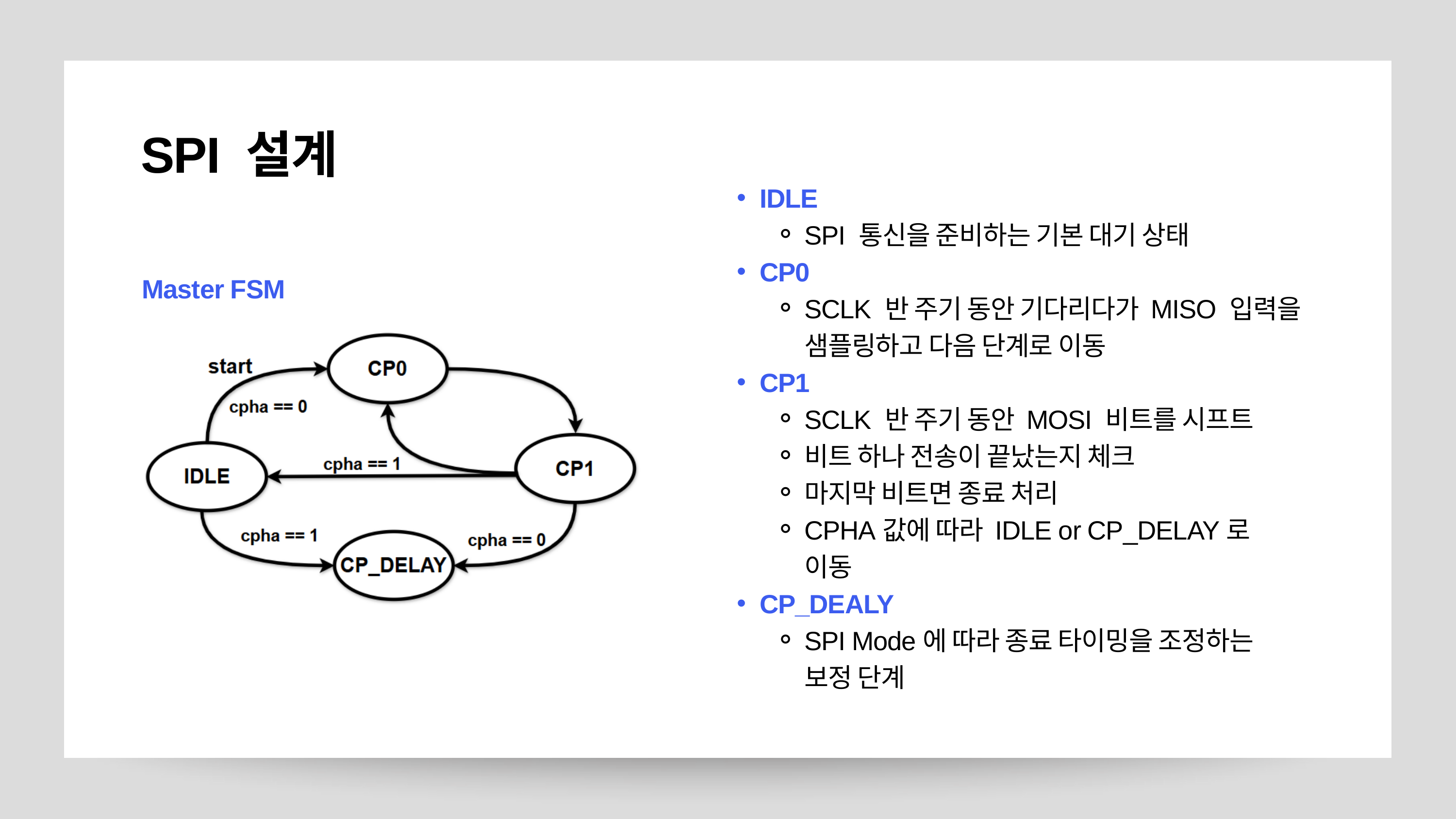

SPI 설계
IDLE
SPI 통신을 준비하는 기본 대기 상태
CP0
SCLK 반 주기 동안 기다리다가 MISO 입력을 샘플링하고 다음 단계로 이동
CP1
SCLK 반 주기 동안 MOSI 비트를 시프트
비트 하나 전송이 끝났는지 체크
마지막 비트면 종료 처리
CPHA값에 따라 IDLE or CP_DELAY로 이동
CP_DEALY
SPI Mode에 따라 종료 타이밍을 조정하는 보정 단계

Master FSM